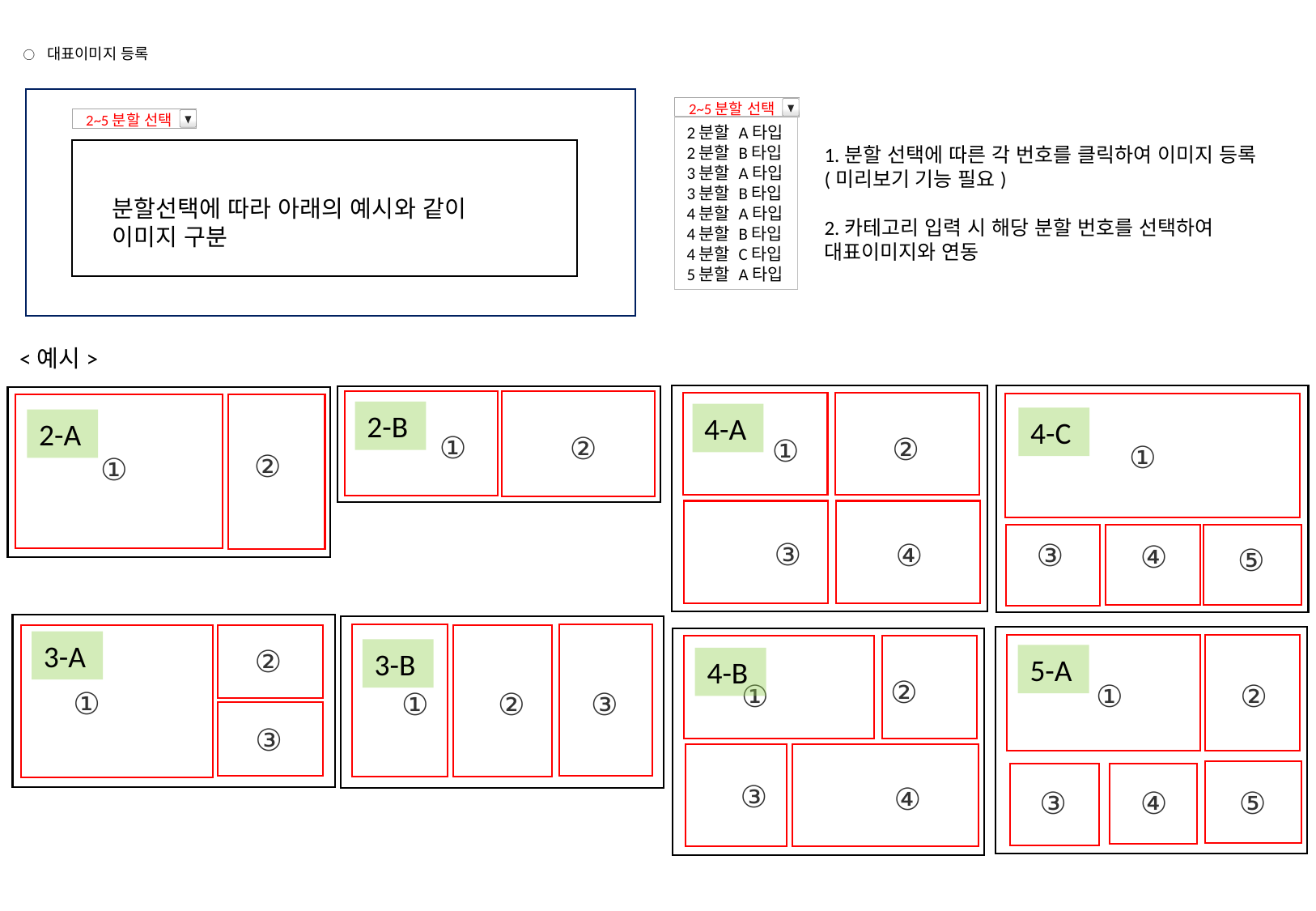

○  대표이미지 등록

2~5분할 선택

2~5분할 선택

2분할 A타입
2분할 B타입
3분할 A타입
3분할 B타입
4분할 A타입
4분할 B타입
4분할 C타입
5분할 A타입
1.분할 선택에 따른 각 번호를 클릭하여 이미지 등록
(미리보기 기능 필요)

2.카테고리 입력 시 해당 분할 번호를 선택하여
대표이미지와 연동

분할선택에 따라 아래의 예시와 같이
이미지 구분
<예시>

②
①
③
④

4-A

①
③
④

4-C
⑤

①
②
2-B

②
①
2-A

②
①
③
3-A

①
③
②

3-B

②
①
③
④

5-A

⑤

②
①
③
④

4-B